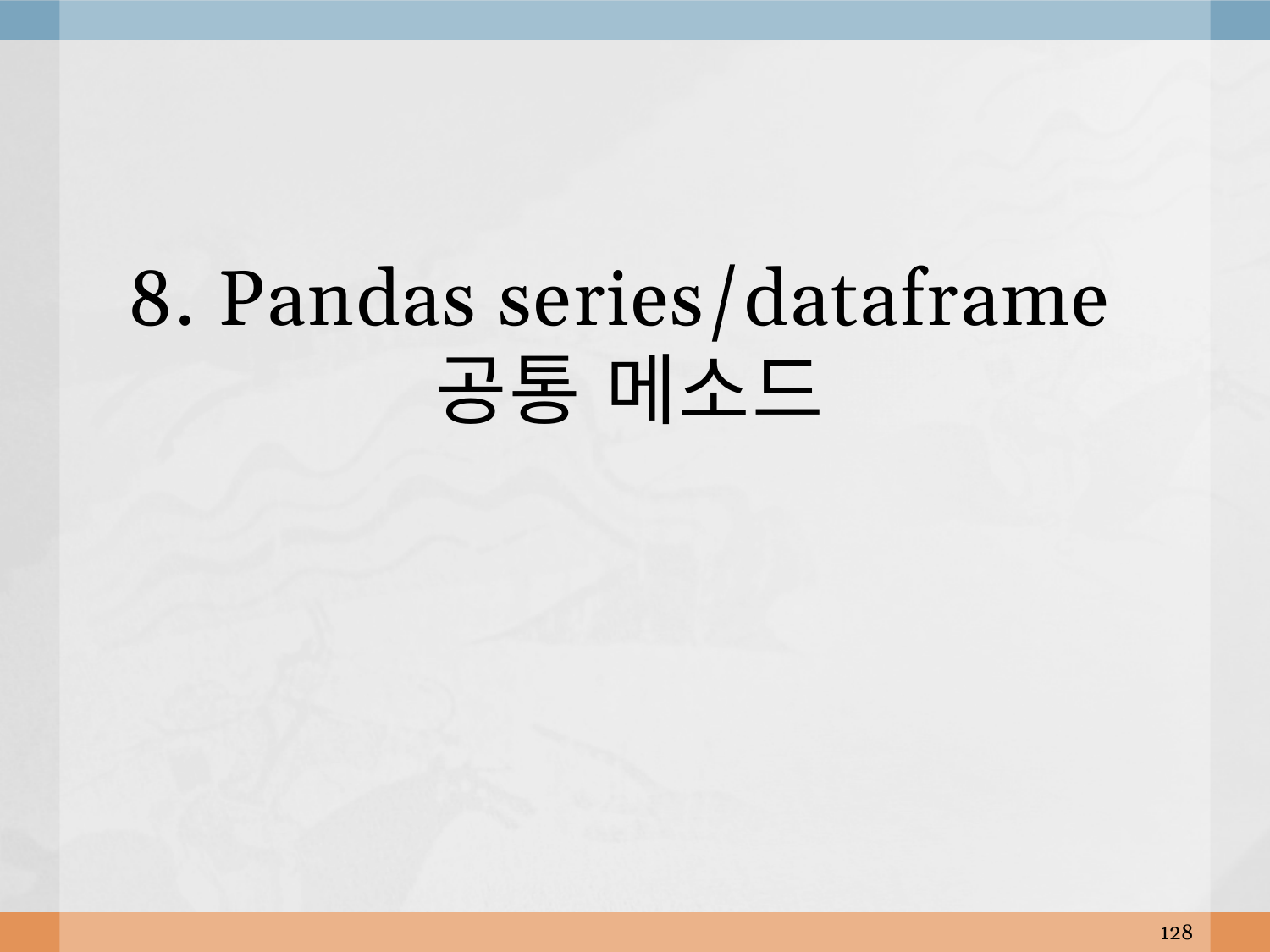

# 8. Pandas series/dataframe 공통 메소드

128